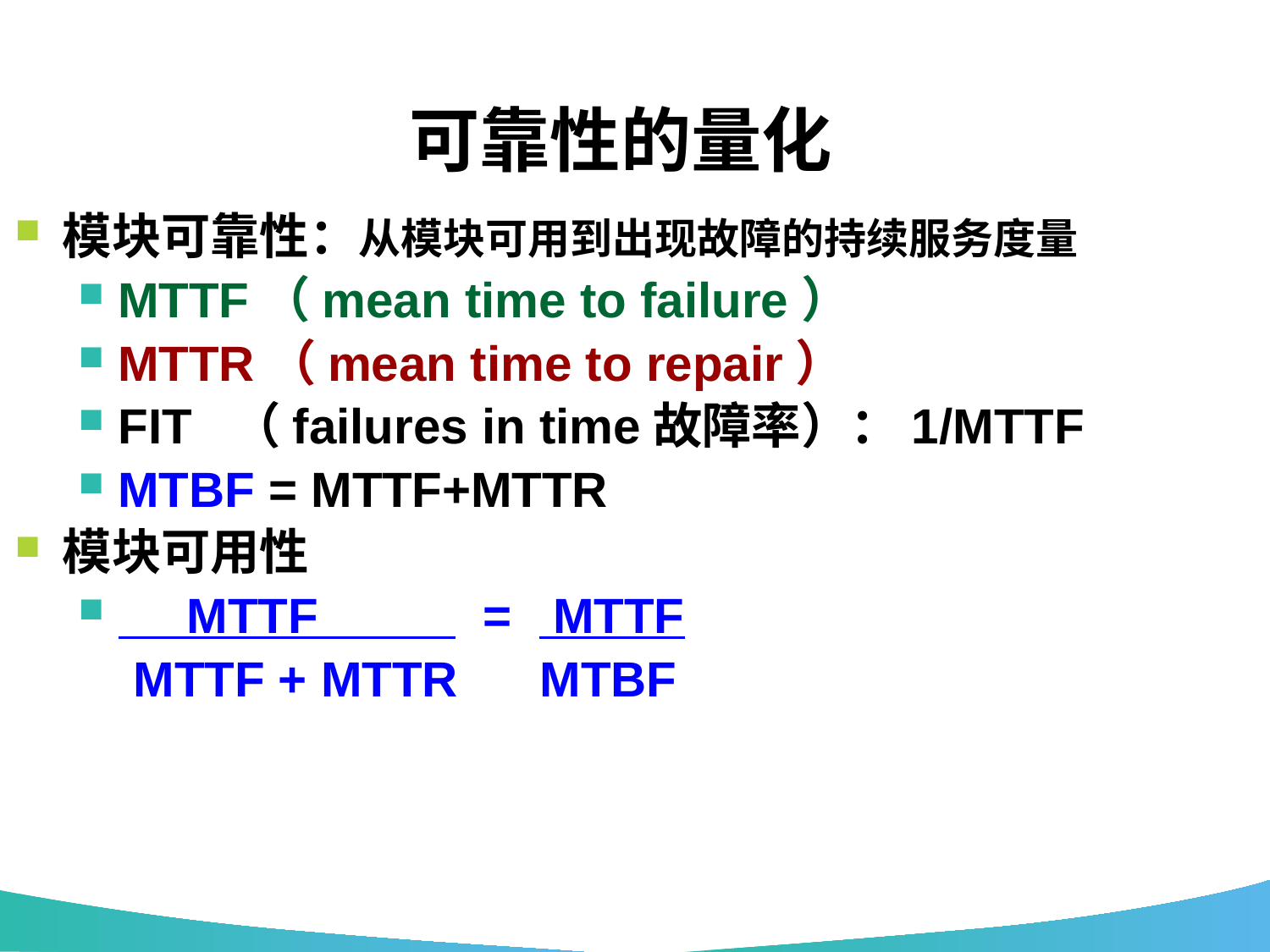

可靠性的量化
模块可靠性：从模块可用到出现故障的持续服务度量
MTTF（mean time to failure）
MTTR（mean time to repair）
FIT  （failures in time故障率）：1/MTTF
MTBF = MTTF+MTTR
模块可用性
     MTTF            =   MTTF
    MTTF + MTTR      MTBF